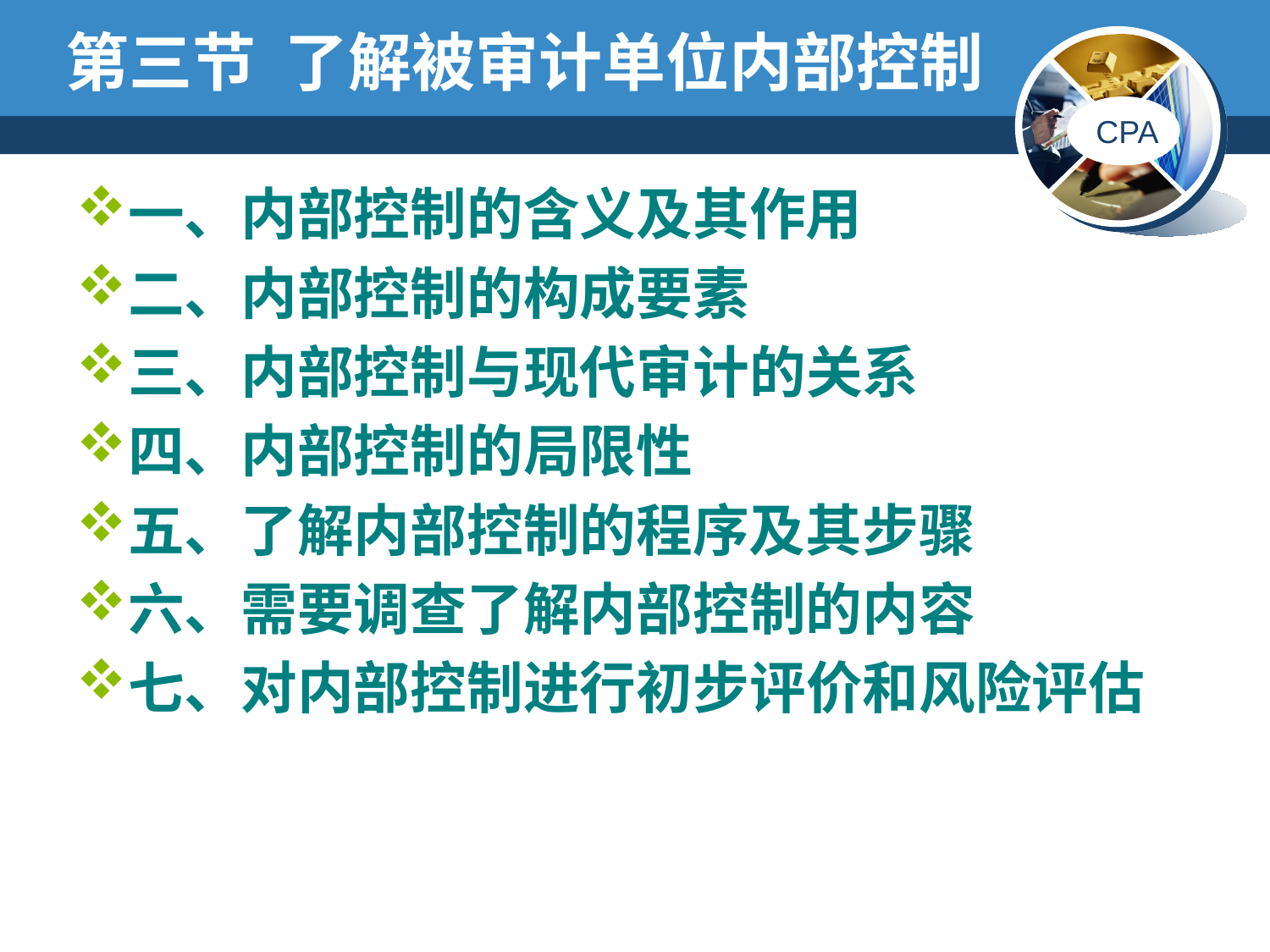

# 第三节  了解被审计单位内部控制
一、内部控制的含义及其作用
二、内部控制的构成要素
三、内部控制与现代审计的关系
四、内部控制的局限性
五、了解内部控制的程序及其步骤
六、需要调查了解内部控制的内容
七、对内部控制进行初步评价和风险评估